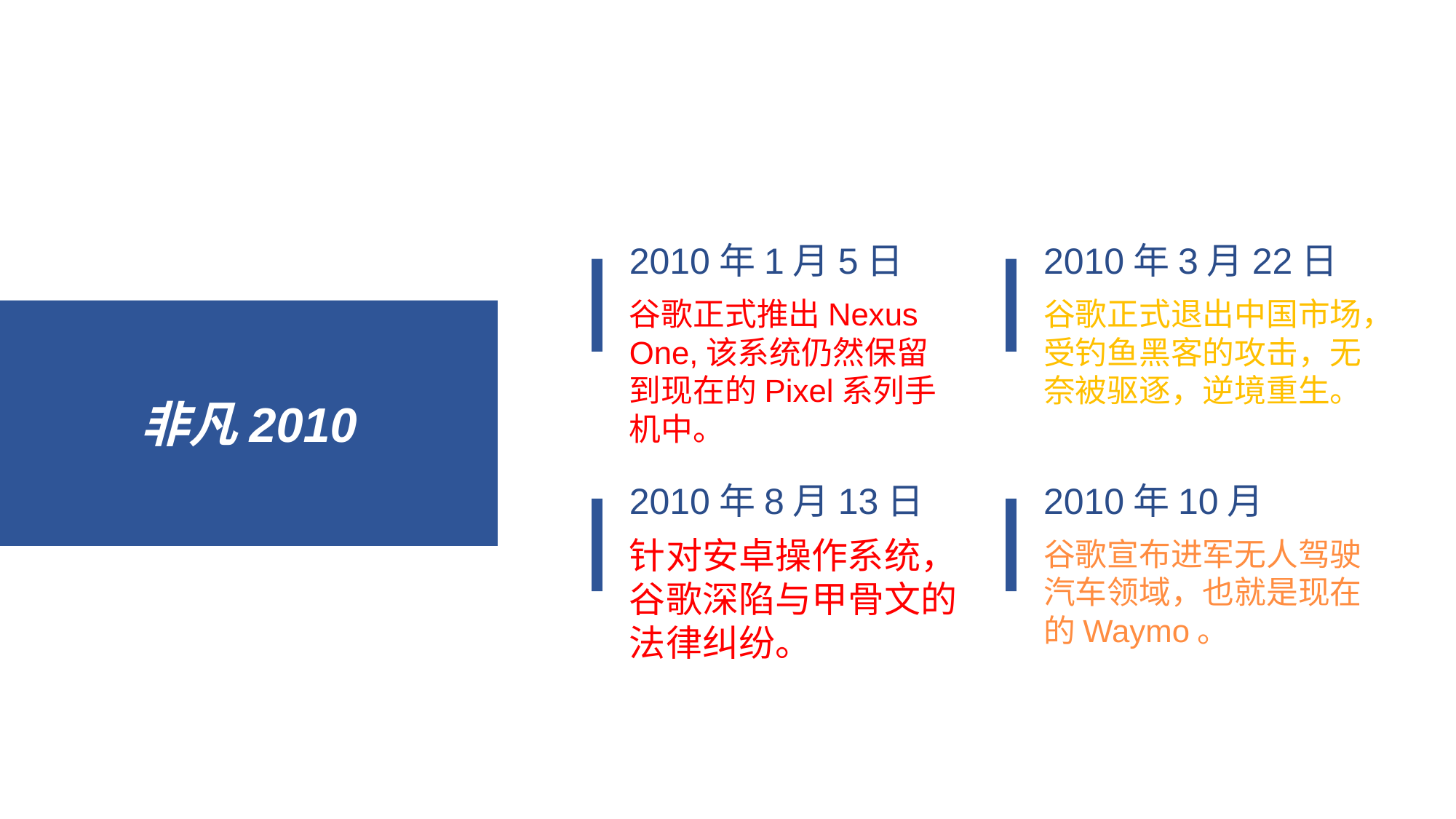

2010年1月5日
2010年3月22日

谷歌正式推出Nexus One,该系统仍然保留到现在的Pixel系列手机中。
谷歌正式退出中国市场，受钓鱼黑客的攻击，无奈被驱逐，逆境重生。
非凡2010
2010年8月13日
2010年10月

针对安卓操作系统，谷歌深陷与甲骨文的法律纠纷。
谷歌宣布进军无人驾驶汽车领域，也就是现在的Waymo。